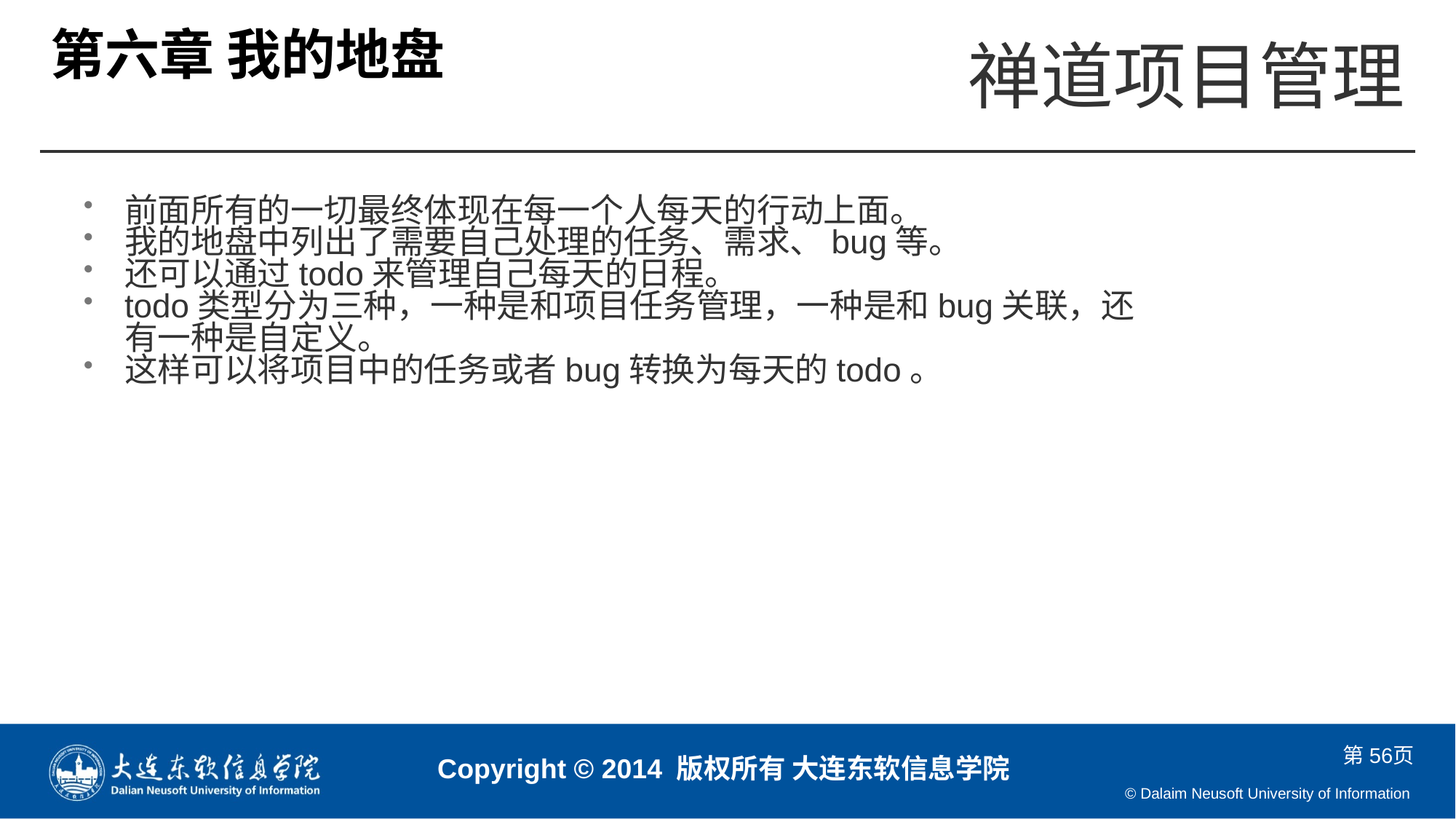

# 第六章 我的地盘

前面所有的一切最终体现在每一个人每天的行动上面。
我的地盘中列出了需要自己处理的任务、需求、bug等。
还可以通过todo来管理自己每天的日程。
todo类型分为三种，一种是和项目任务管理，一种是和bug关联，还有一种是自定义。
这样可以将项目中的任务或者bug转换为每天的todo。